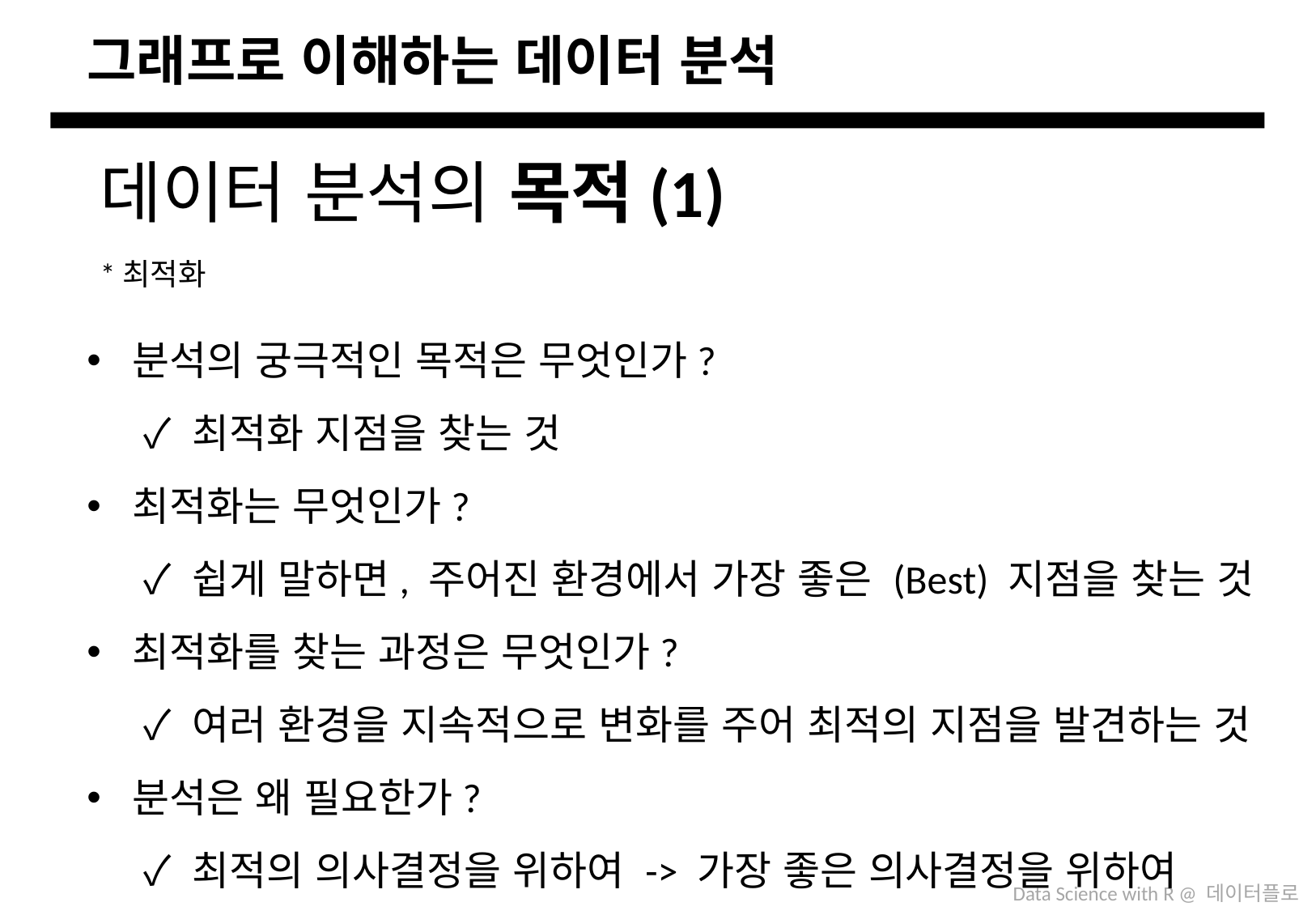

# 그래프로 이해하는 데이터 분석
데이터 분석의 목적(1)

*최적화
분석의 궁극적인 목적은 무엇인가?
     ✓ 최적화 지점을 찾는 것
최적화는 무엇인가?
     ✓ 쉽게 말하면, 주어진 환경에서 가장 좋은 (Best) 지점을 찾는 것
최적화를 찾는 과정은 무엇인가?
     ✓ 여러 환경을 지속적으로 변화를 주어 최적의 지점을 발견하는 것
분석은 왜 필요한가?
     ✓ 최적의 의사결정을 위하여 -> 가장 좋은 의사결정을 위하여